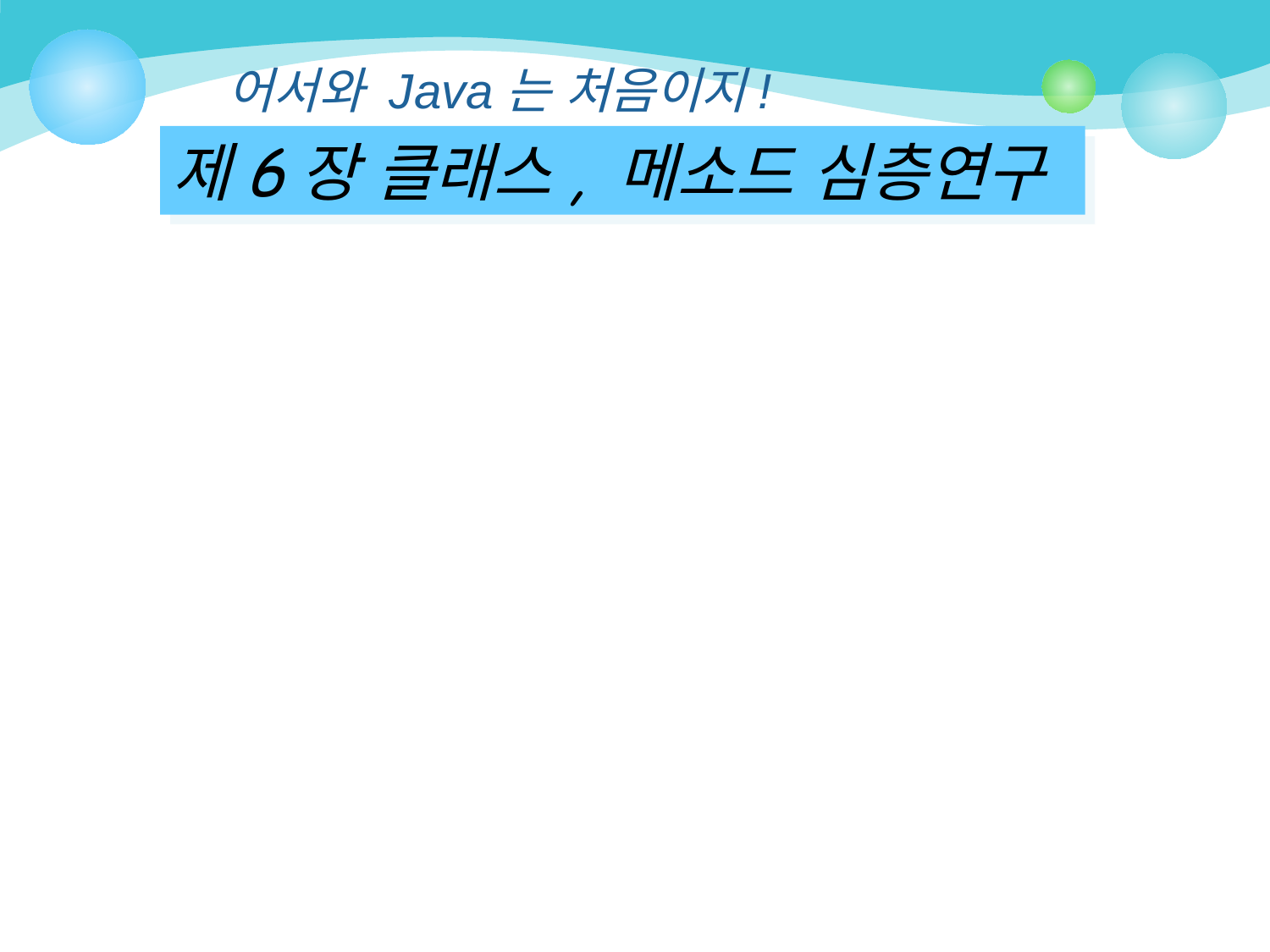

어서와 Java는 처음이지!
제6장 클래스, 메소드 심층연구